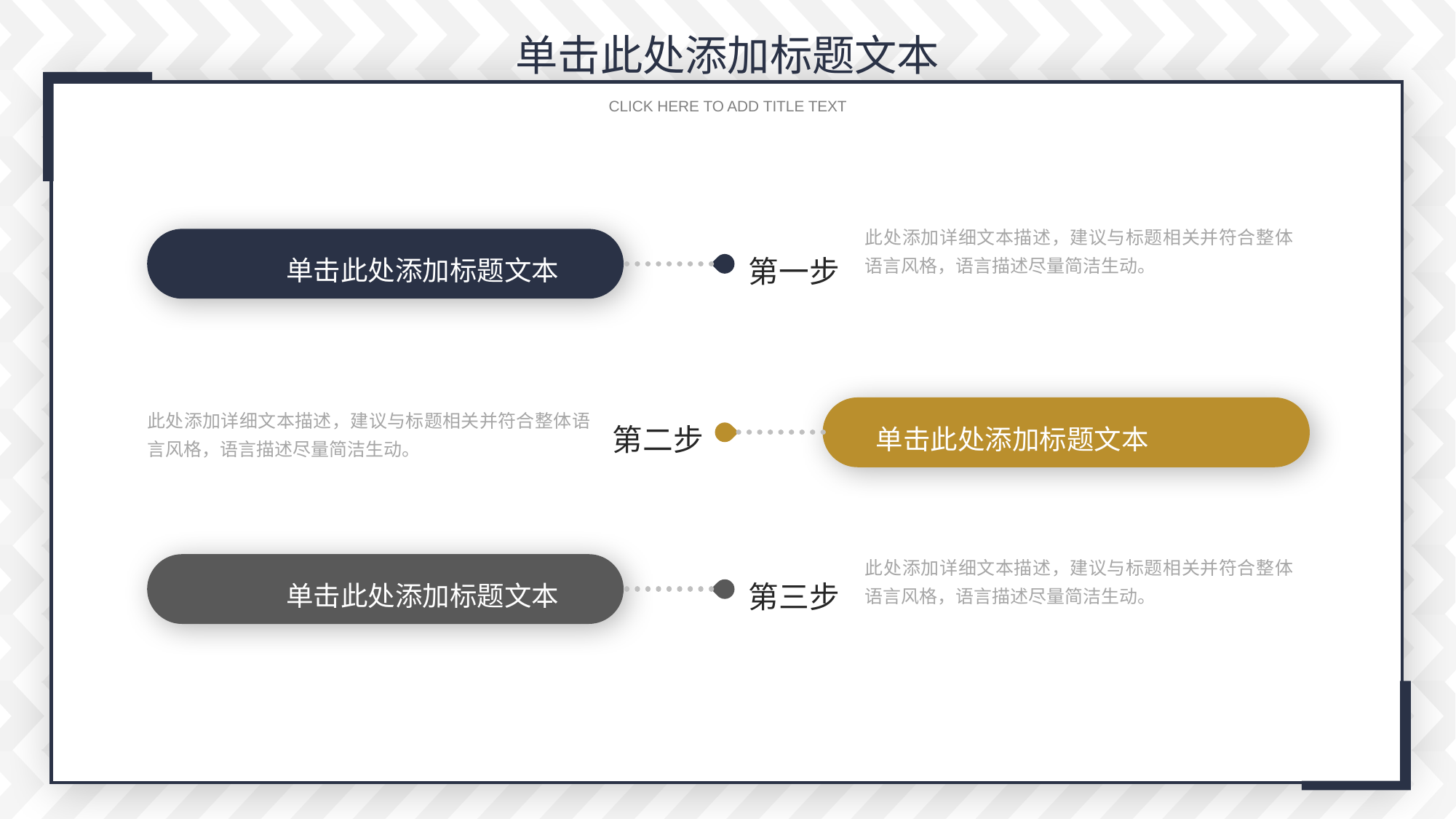

单击此处添加标题文本
 CLICK HERE TO ADD TITLE TEXT
此处添加详细文本描述，建议与标题相关并符合整体语言风格，语言描述尽量简洁生动。

第一步
单击此处添加标题文本

此处添加详细文本描述，建议与标题相关并符合整体语言风格，语言描述尽量简洁生动。
第二步
单击此处添加标题文本

此处添加详细文本描述，建议与标题相关并符合整体语言风格，语言描述尽量简洁生动。

第三步
单击此处添加标题文本